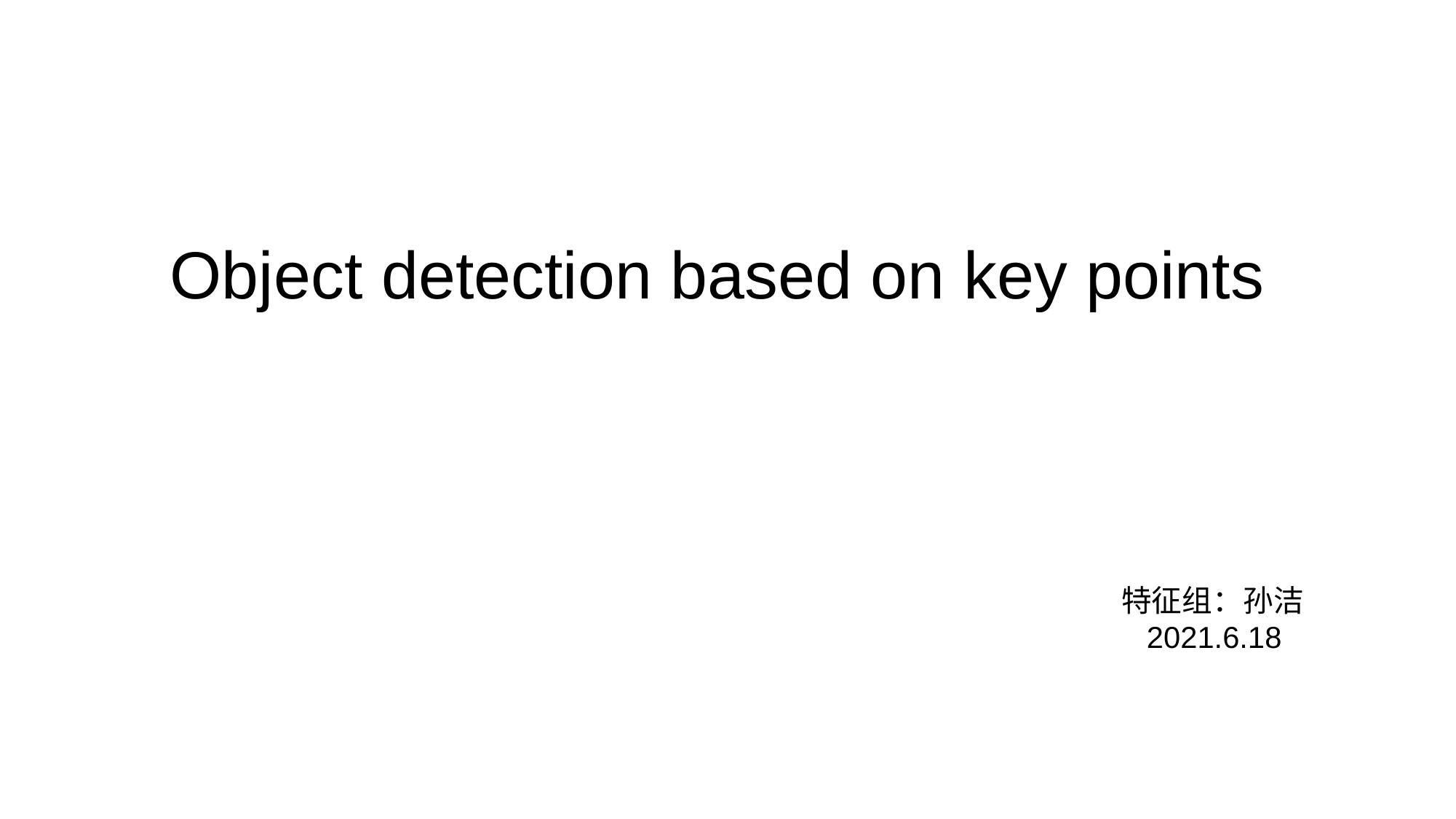

Object detection based on key points
特征组：孙洁
   2021.6.18